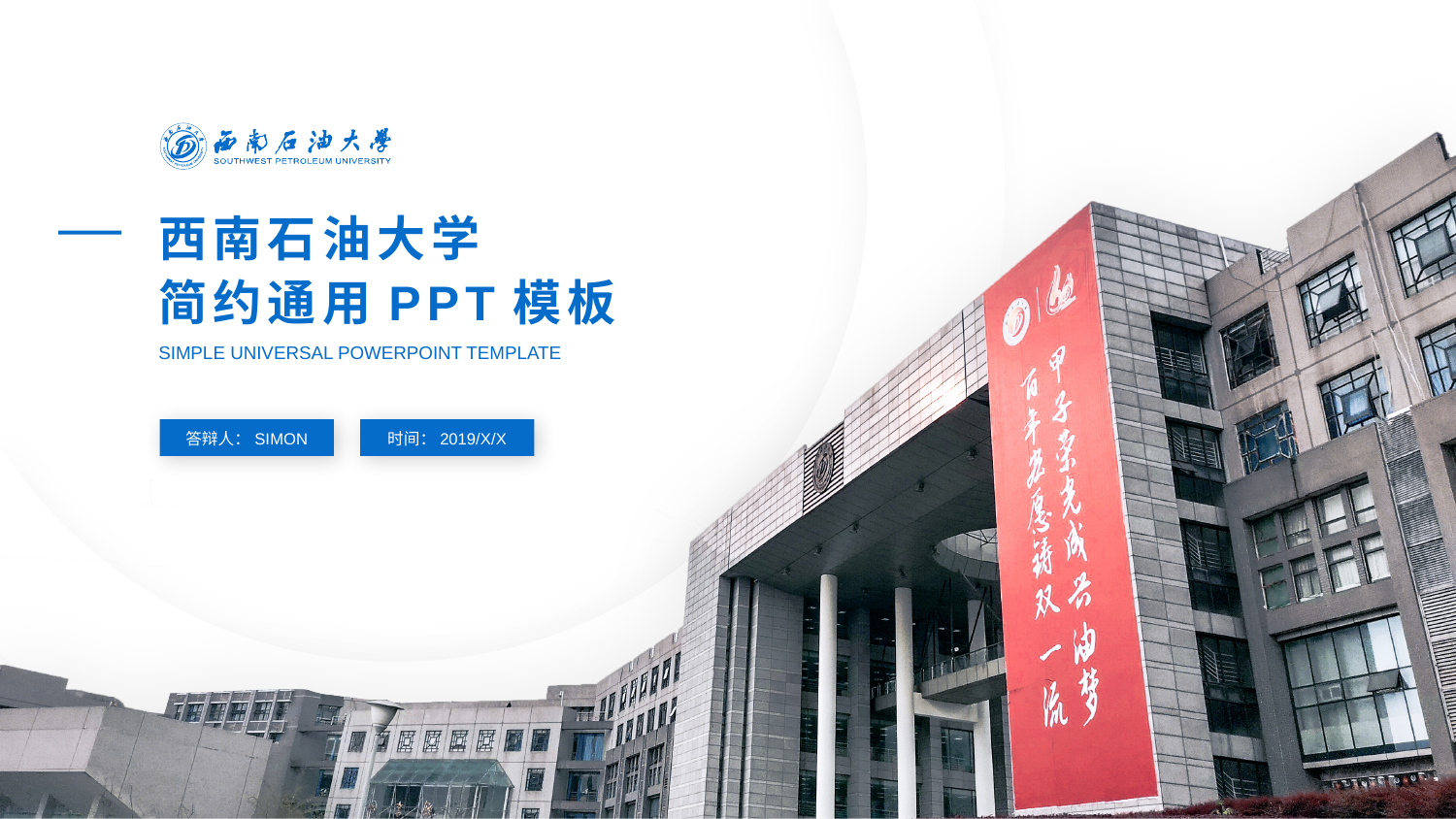

西南石油大学
简约通用PPT模板
SIMPLE UNIVERSAL POWERPOINT TEMPLATE
答辩人：SIMON
时间：2019/X/X